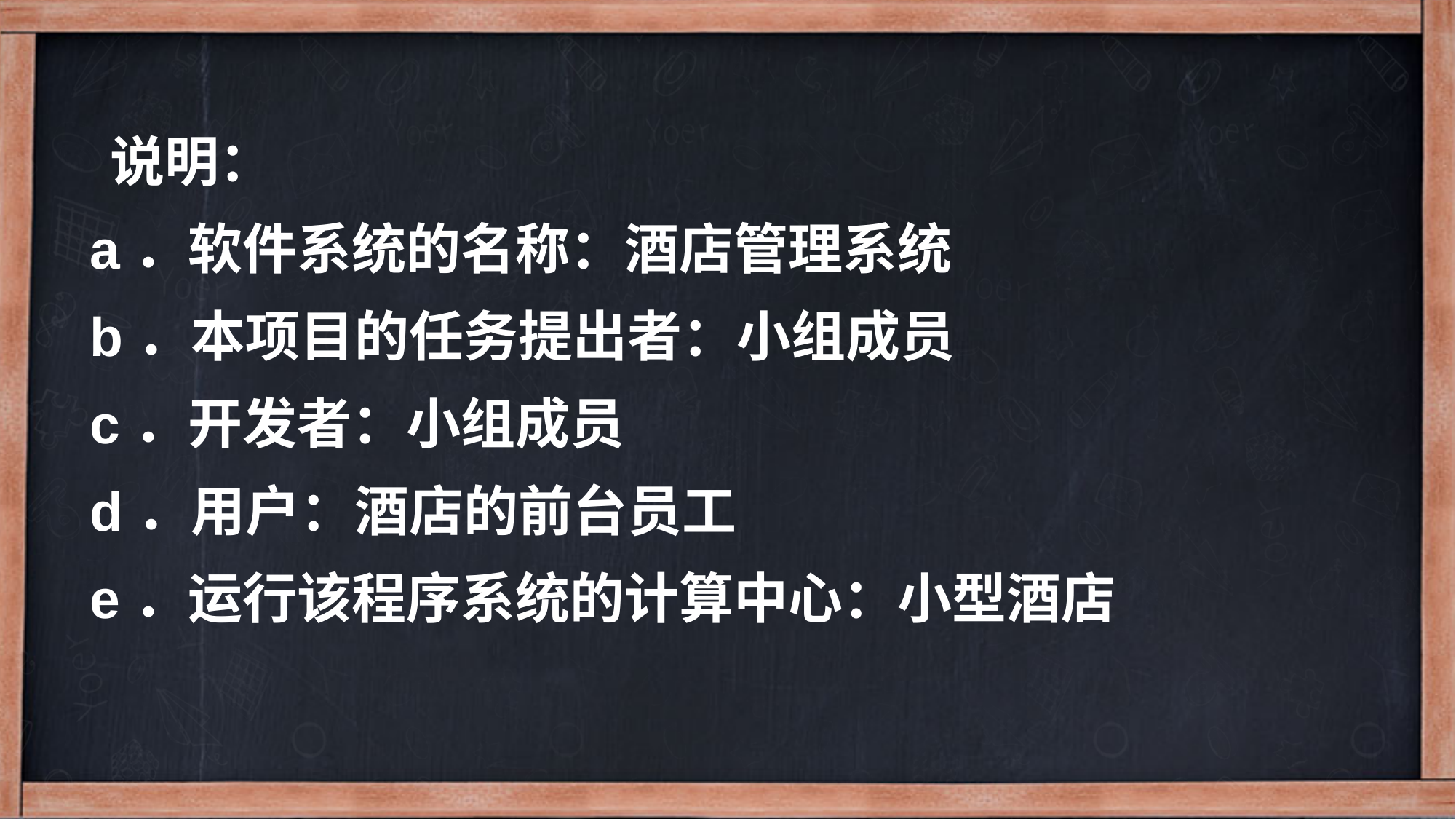

说明：
a．软件系统的名称：酒店管理系统
b．本项目的任务提出者：小组成员
c．开发者：小组成员
d．用户：酒店的前台员工
e．运行该程序系统的计算中心：小型酒店